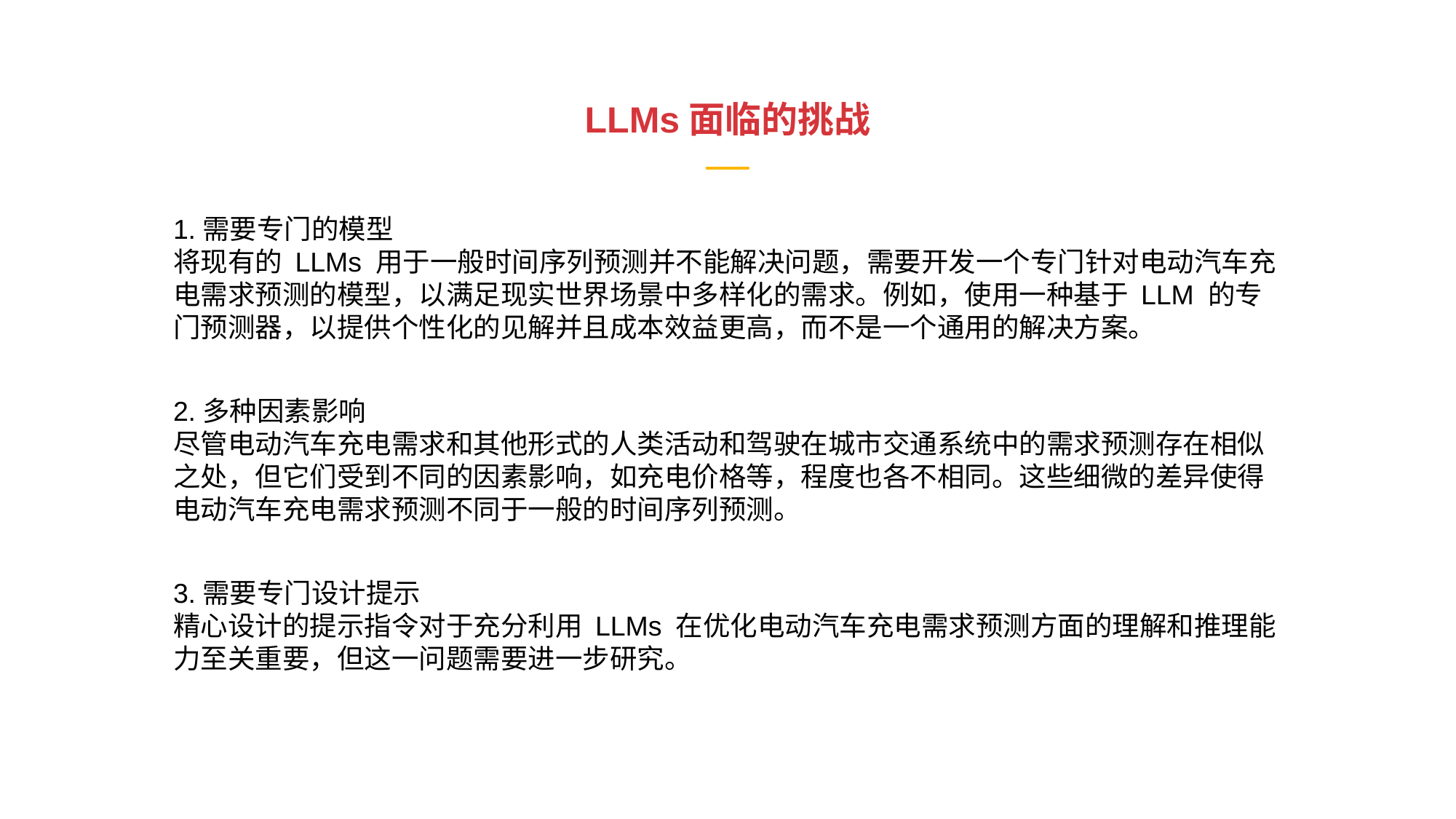

LLMs面临的挑战
1.需要专门的模型
将现有的 LLMs 用于一般时间序列预测并不能解决问题，需要开发一个专门针对电动汽车充电需求预测的模型，以满足现实世界场景中多样化的需求。例如，使用一种基于 LLM 的专门预测器，以提供个性化的见解并且成本效益更高，而不是一个通用的解决方案。
2.多种因素影响
尽管电动汽车充电需求和其他形式的人类活动和驾驶在城市交通系统中的需求预测存在相似之处，但它们受到不同的因素影响，如充电价格等，程度也各不相同。这些细微的差异使得电动汽车充电需求预测不同于一般的时间序列预测。
3.需要专门设计提示
精心设计的提示指令对于充分利用 LLMs 在优化电动汽车充电需求预测方面的理解和推理能力至关重要，但这一问题需要进一步研究。